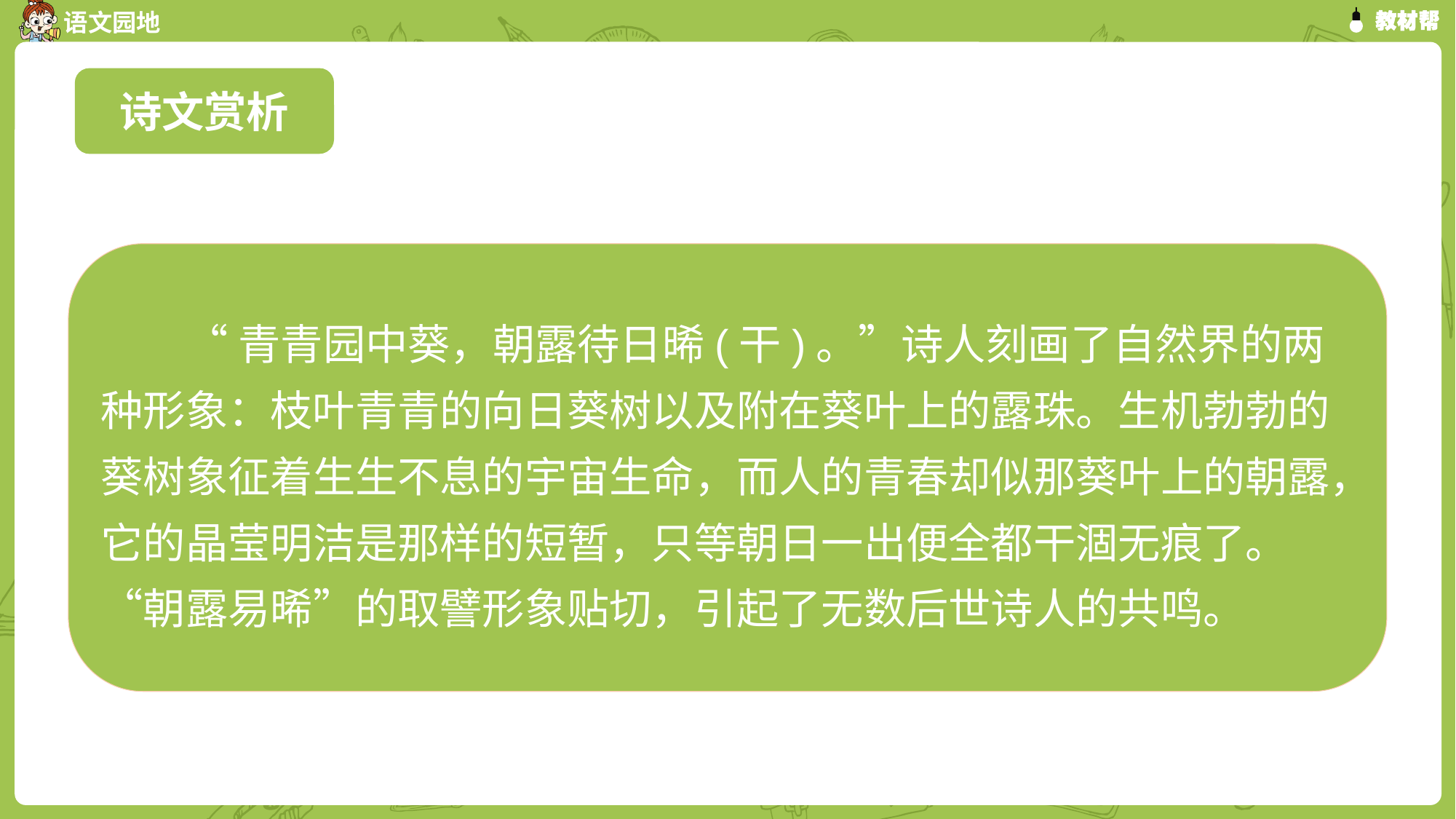

诗文赏析
“青青园中葵，朝露待日晞(干)。”诗人刻画了自然界的两种形象：枝叶青青的向日葵树以及附在葵叶上的露珠。生机勃勃的葵树象征着生生不息的宇宙生命，而人的青春却似那葵叶上的朝露，它的晶莹明洁是那样的短暂，只等朝日一出便全都干涸无痕了。“朝露易晞”的取譬形象贴切，引起了无数后世诗人的共鸣。